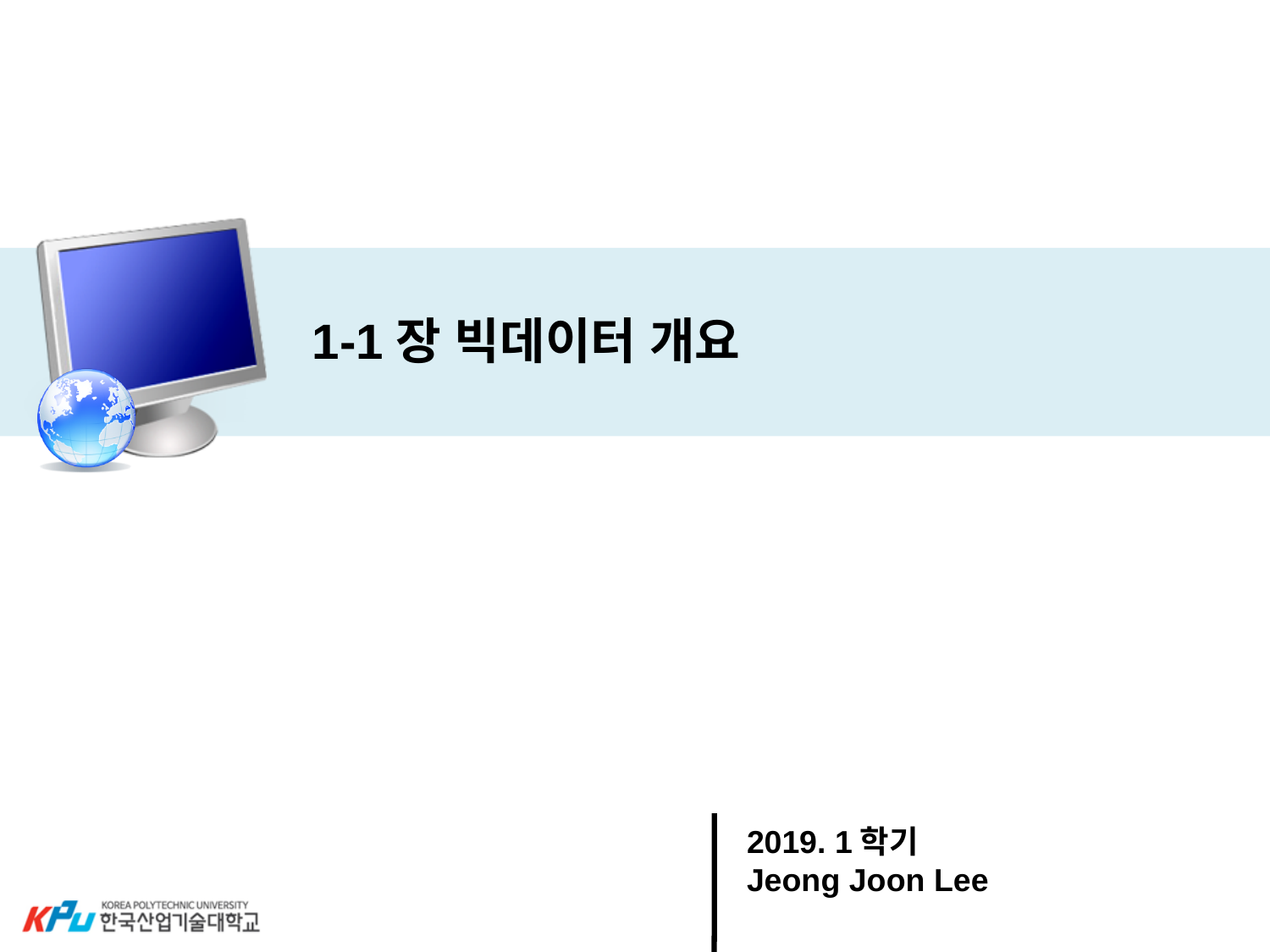

# 1-1장 빅데이터 개요
2019. 1학기
Jeong Joon Lee